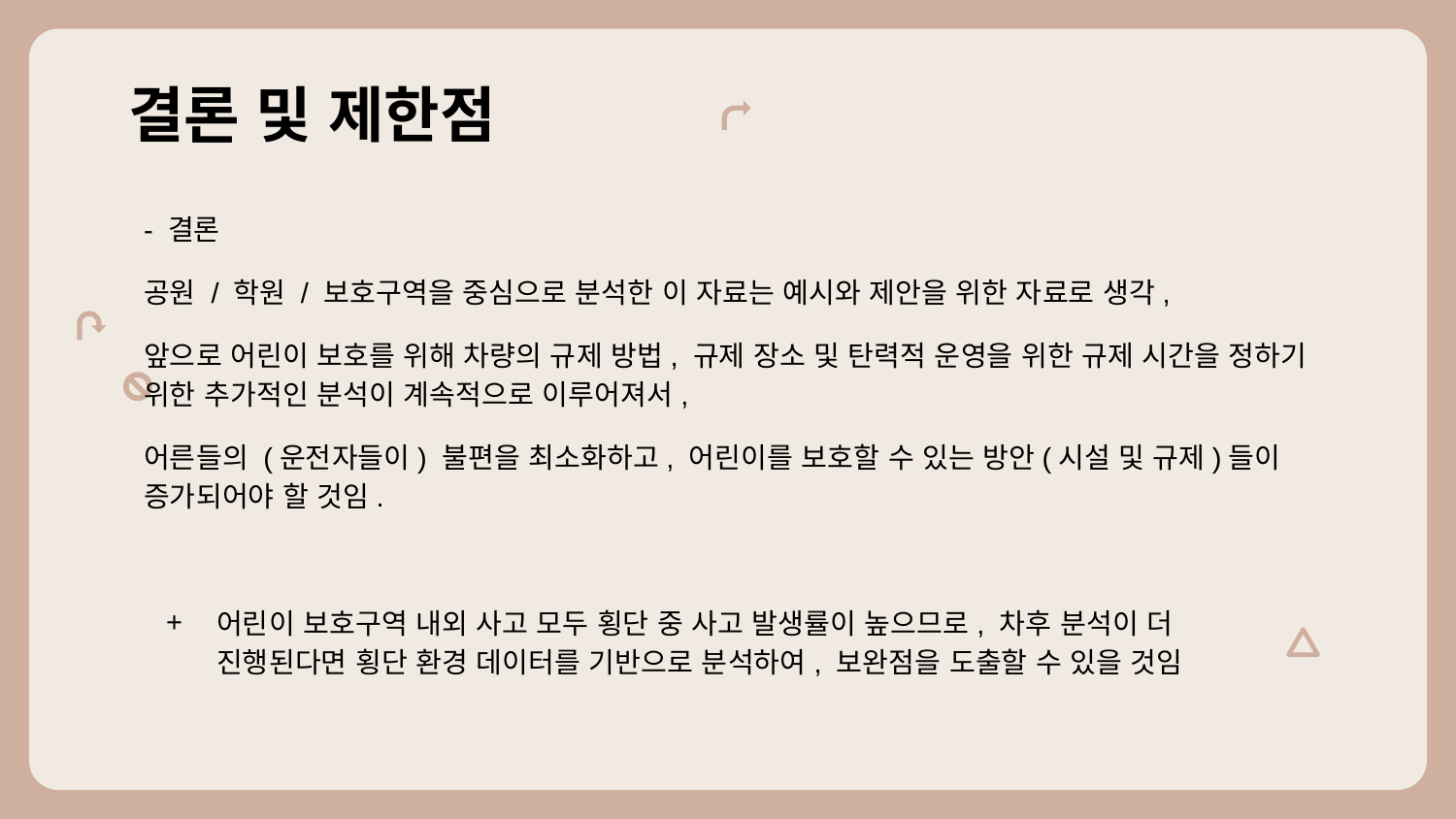

# 결론 및 제한점

- 결론
공원 / 학원 / 보호구역을 중심으로 분석한 이 자료는 예시와 제안을 위한 자료로 생각,
앞으로 어린이 보호를 위해 차량의 규제 방법, 규제 장소 및 탄력적 운영을 위한 규제 시간을 정하기 위한 추가적인 분석이 계속적으로 이루어져서,
어른들의 (운전자들이) 불편을 최소화하고, 어린이를 보호할 수 있는 방안(시설 및 규제)들이 증가되어야 할 것임.

어린이 보호구역 내외 사고 모두 횡단 중 사고 발생률이 높으므로, 차후 분석이 더 진행된다면 횡단 환경 데이터를 기반으로 분석하여, 보완점을 도출할 수 있을 것임